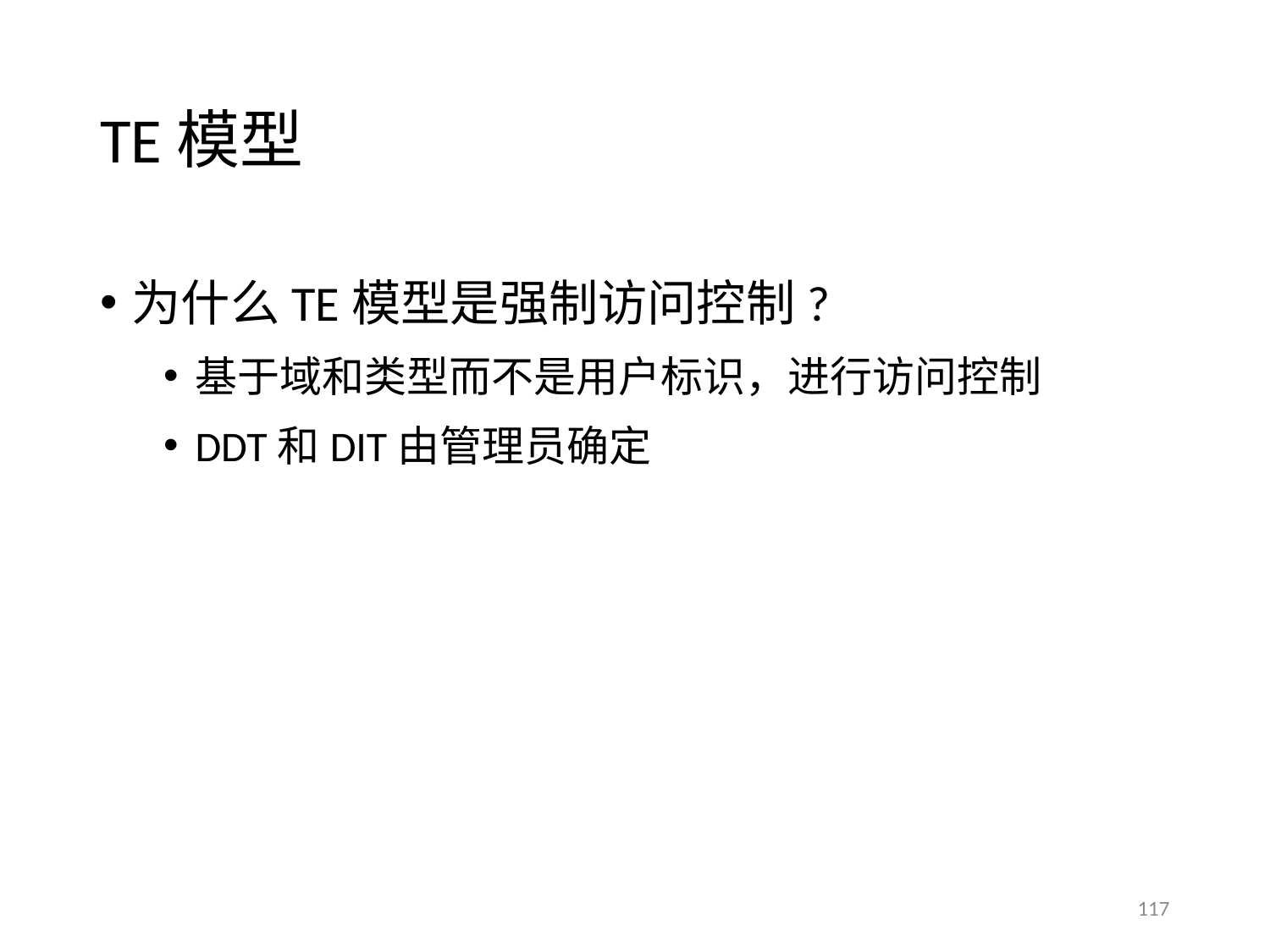

# TE模型
为什么TE模型是强制访问控制?
基于域和类型而不是用户标识，进行访问控制
DDT和DIT由管理员确定

117